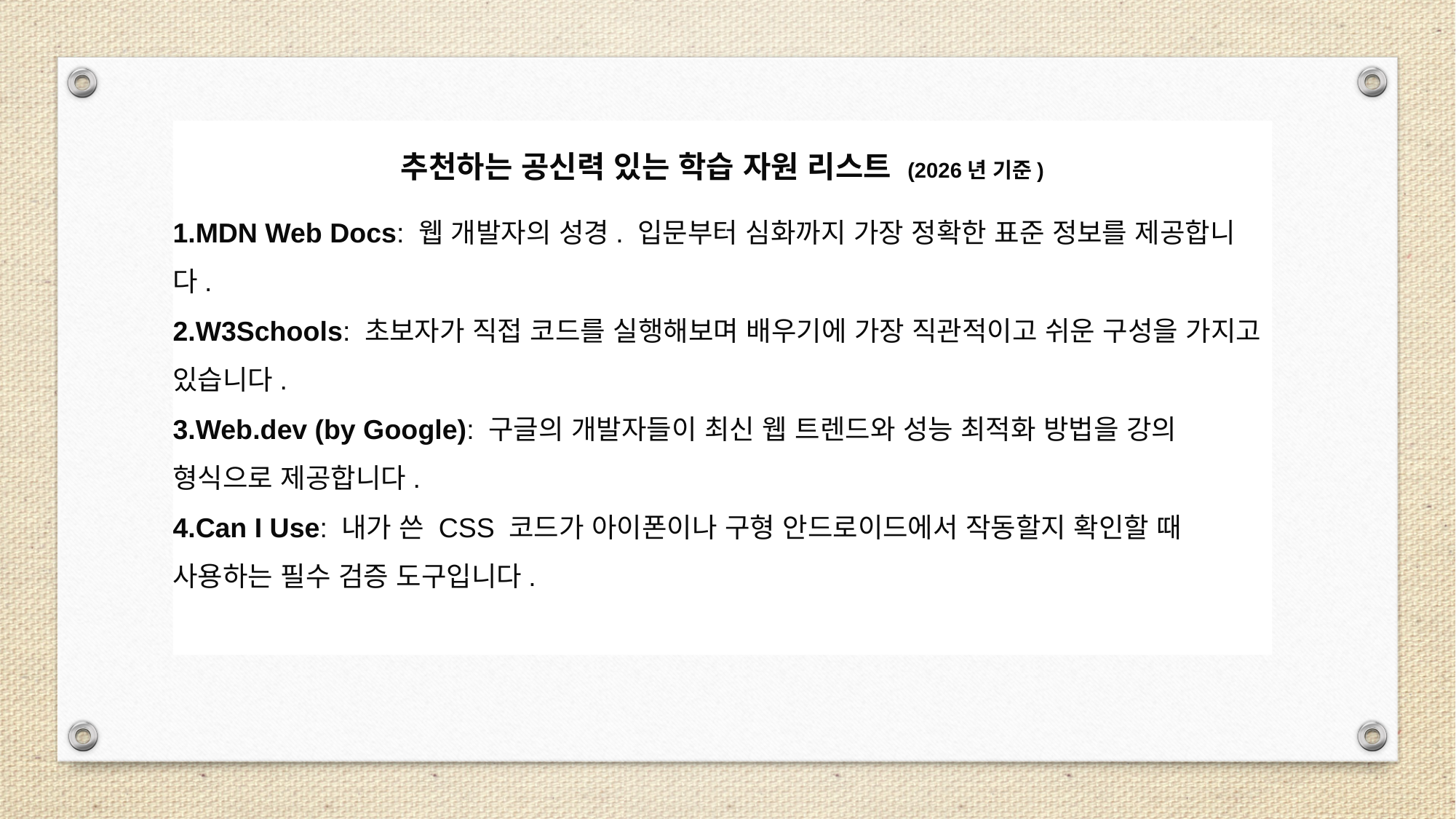

추천하는 공신력 있는 학습 자원 리스트 (2026년 기준)
MDN Web Docs: 웹 개발자의 성경. 입문부터 심화까지 가장 정확한 표준 정보를 제공합니다.
W3Schools: 초보자가 직접 코드를 실행해보며 배우기에 가장 직관적이고 쉬운 구성을 가지고 있습니다.
Web.dev (by Google): 구글의 개발자들이 최신 웹 트렌드와 성능 최적화 방법을 강의 형식으로 제공합니다.
Can I Use: 내가 쓴 CSS 코드가 아이폰이나 구형 안드로이드에서 작동할지 확인할 때 사용하는 필수 검증 도구입니다.